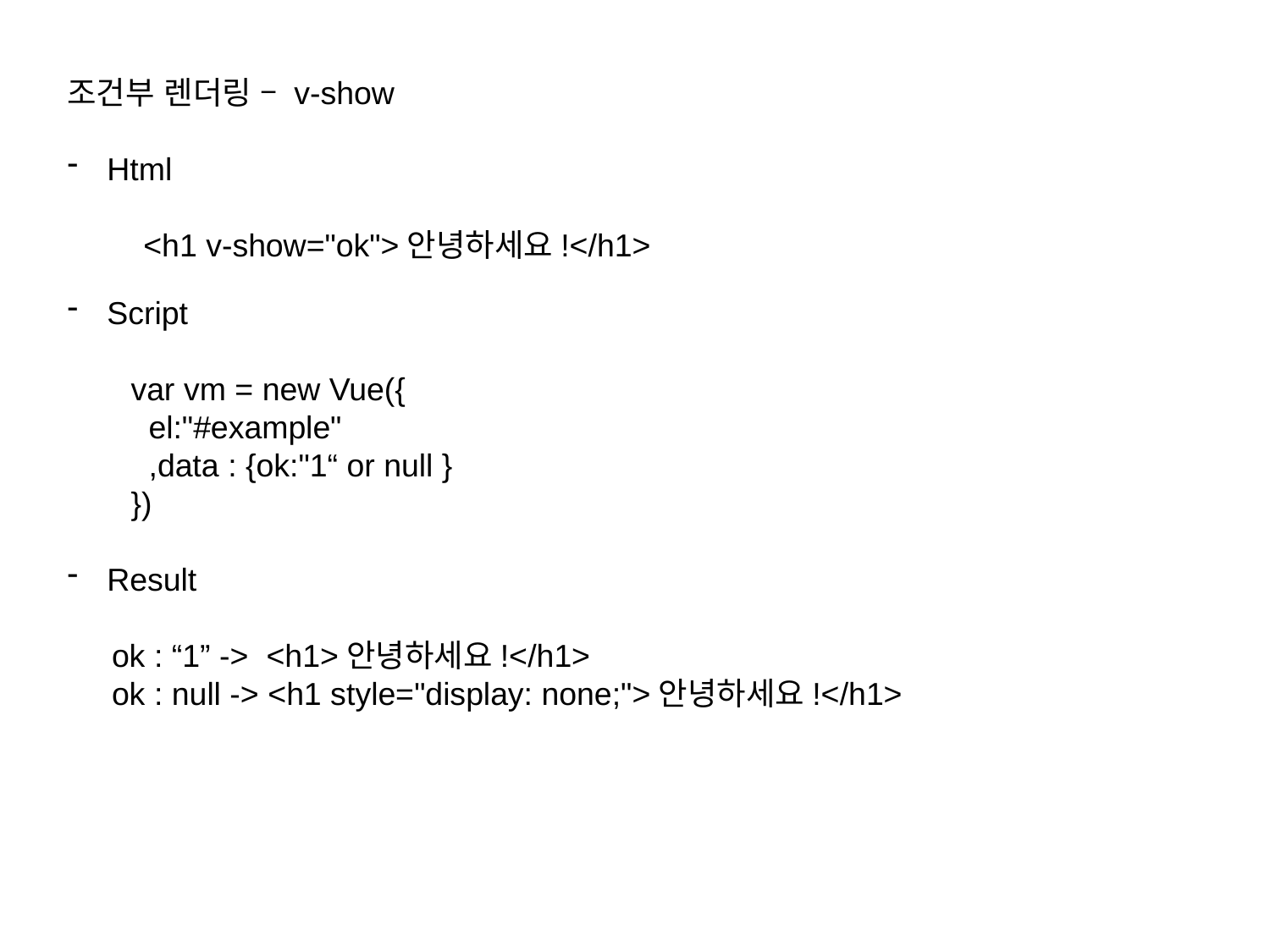

조건부 렌더링 – v-show

Html

  <h1 v-show="ok">안녕하세요!</h1>

Script

var vm = new Vue({
  el:"#example"
  ,data : {ok:"1“ or null }
})

Result

     ok : “1” ->  <h1>안녕하세요!</h1>
     ok : null -> <h1 style="display: none;">안녕하세요!</h1>